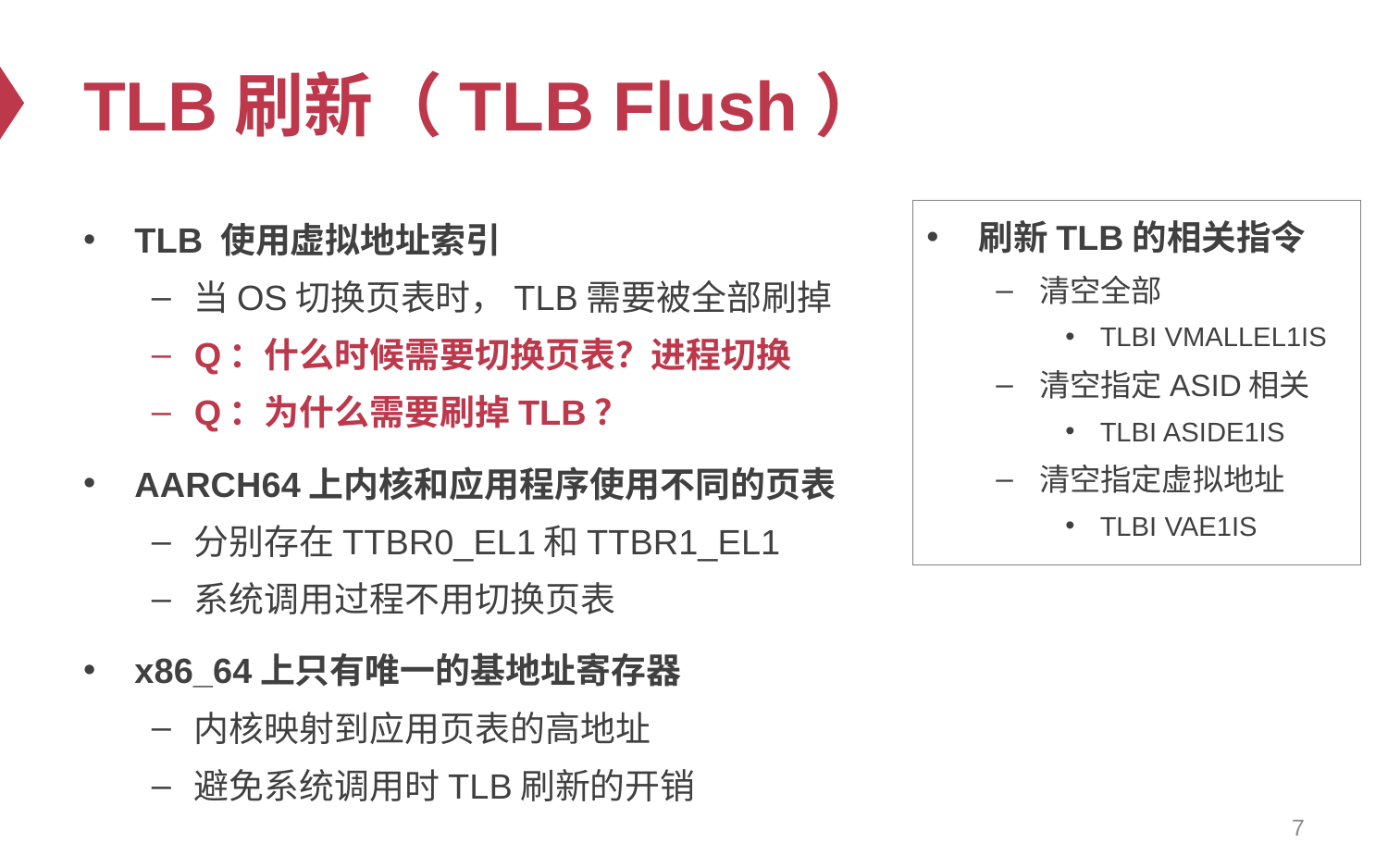

# TLB刷新（TLB Flush）
刷新TLB的相关指令
清空全部
TLBI VMALLEL1IS
清空指定ASID相关
TLBI ASIDE1IS
清空指定虚拟地址
TLBI VAE1IS
TLB 使用虚拟地址索引
当OS切换页表时，TLB需要被全部刷掉
Q：什么时候需要切换页表？进程切换
Q：为什么需要刷掉TLB？
AARCH64上内核和应用程序使用不同的页表
分别存在TTBR0_EL1和TTBR1_EL1
系统调用过程不用切换页表
x86_64上只有唯一的基地址寄存器
内核映射到应用页表的高地址
避免系统调用时TLB刷新的开销
7